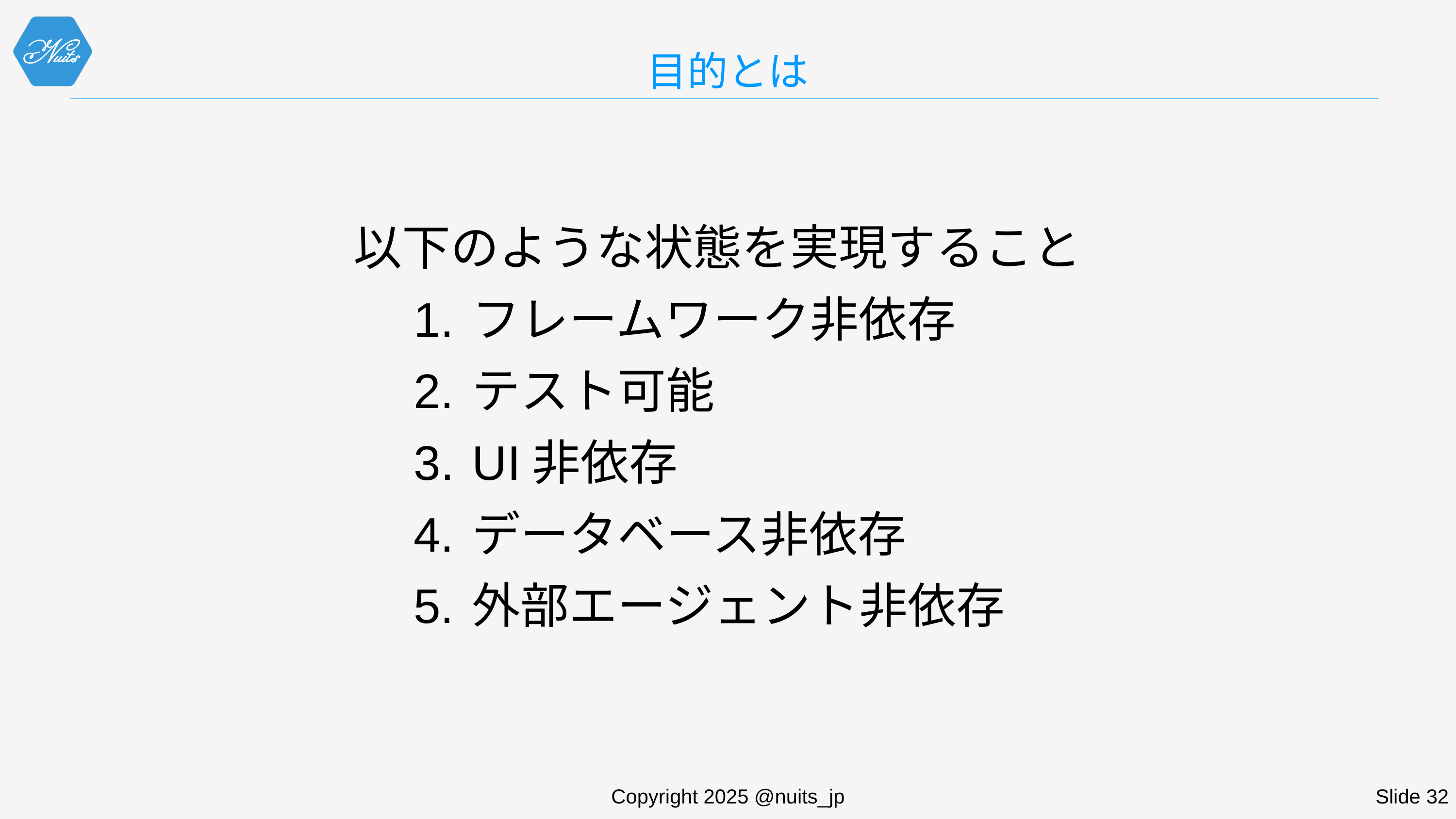

# 目的とは
以下のような状態を実現すること
フレームワーク非依存
テスト可能
UI非依存
データベース非依存
外部エージェント非依存